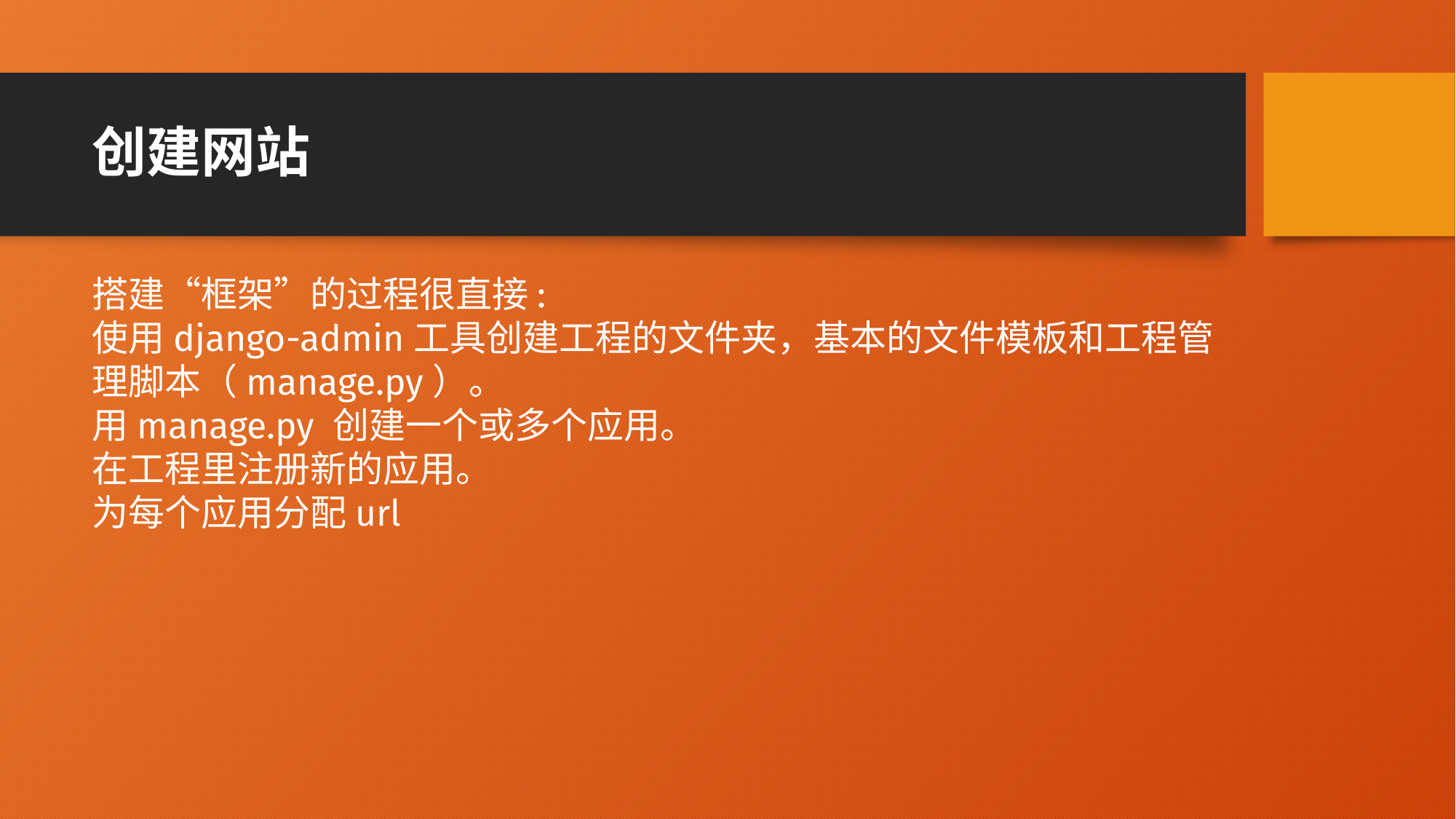

# 创建网站
搭建“框架”的过程很直接:
使用django-admin工具创建工程的文件夹，基本的文件模板和工程管理脚本（manage.py）。
用manage.py 创建一个或多个应用。
在工程里注册新的应用。
为每个应用分配url